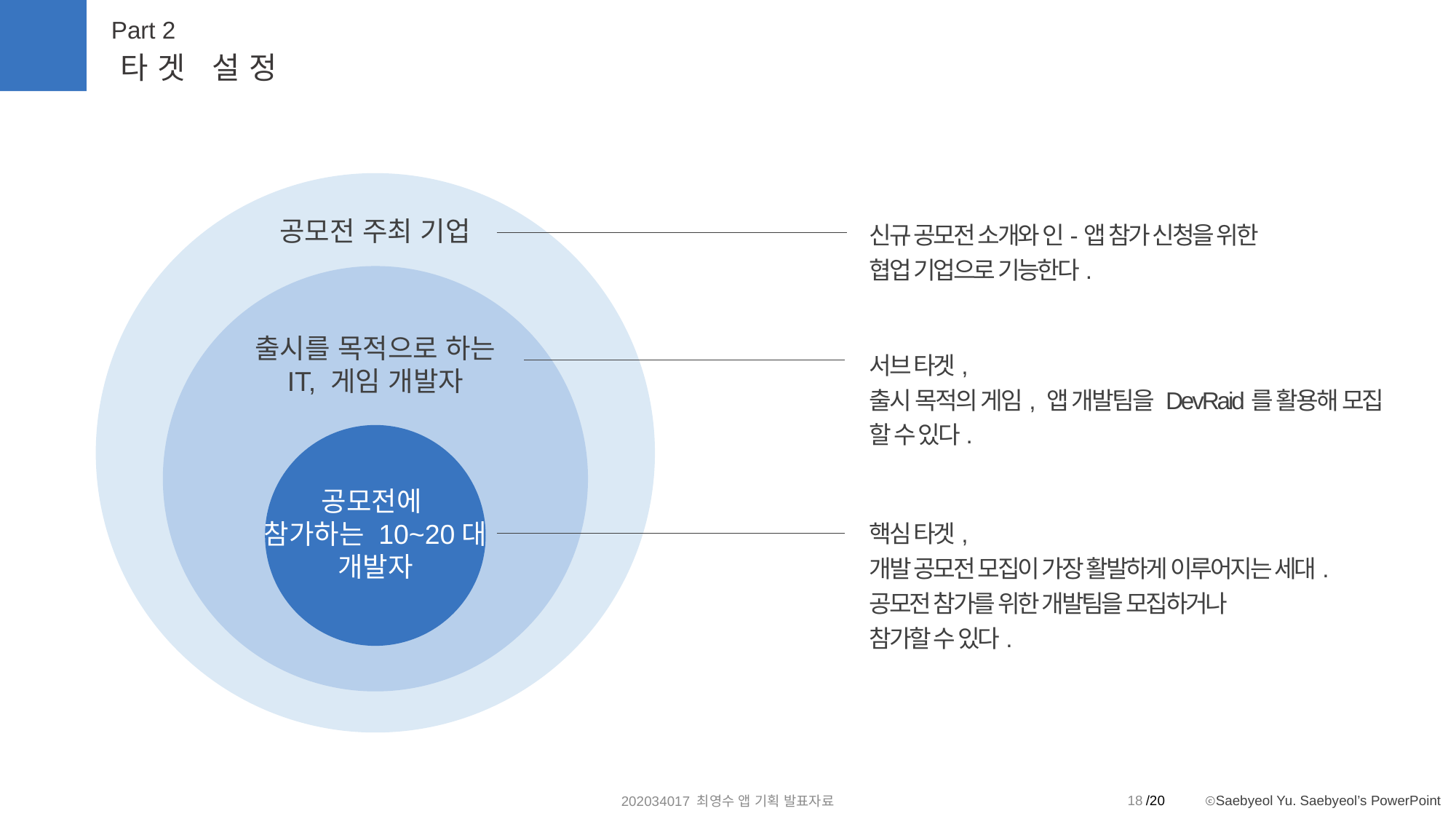

Part 2
타겟 설정

공모전 주최 기업
신규 공모전 소개와 인-앱 참가 신청을 위한
협업 기업으로 기능한다.
출시를 목적으로 하는
IT, 게임 개발자
서브 타겟,
출시 목적의 게임, 앱 개발팀을 DevRaid를 활용해 모집 할 수 있다.
공모전에
참가하는 10~20대
개발자
핵심 타겟,
개발 공모전 모집이 가장 활발하게 이루어지는 세대.
공모전 참가를 위한 개발팀을 모집하거나
참가할 수 있다.
18
202034017 최영수 앱 기획 발표자료